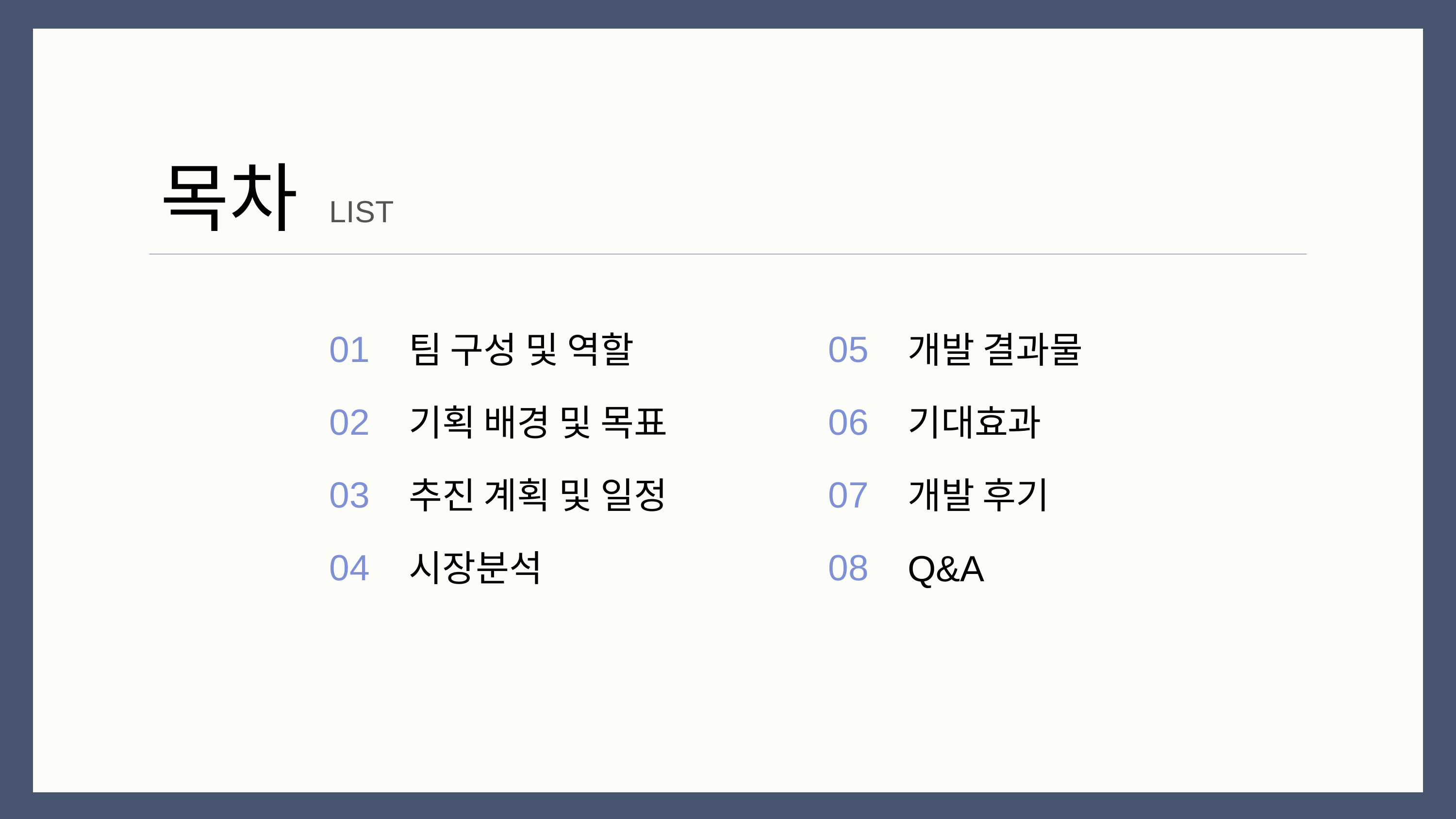

목차
LIST

01
02
03
04
05
06
07
08
팀 구성 및 역할
기획 배경 및 목표
추진 계획 및 일정
시장분석
개발 결과물
기대효과
개발 후기
Q&A